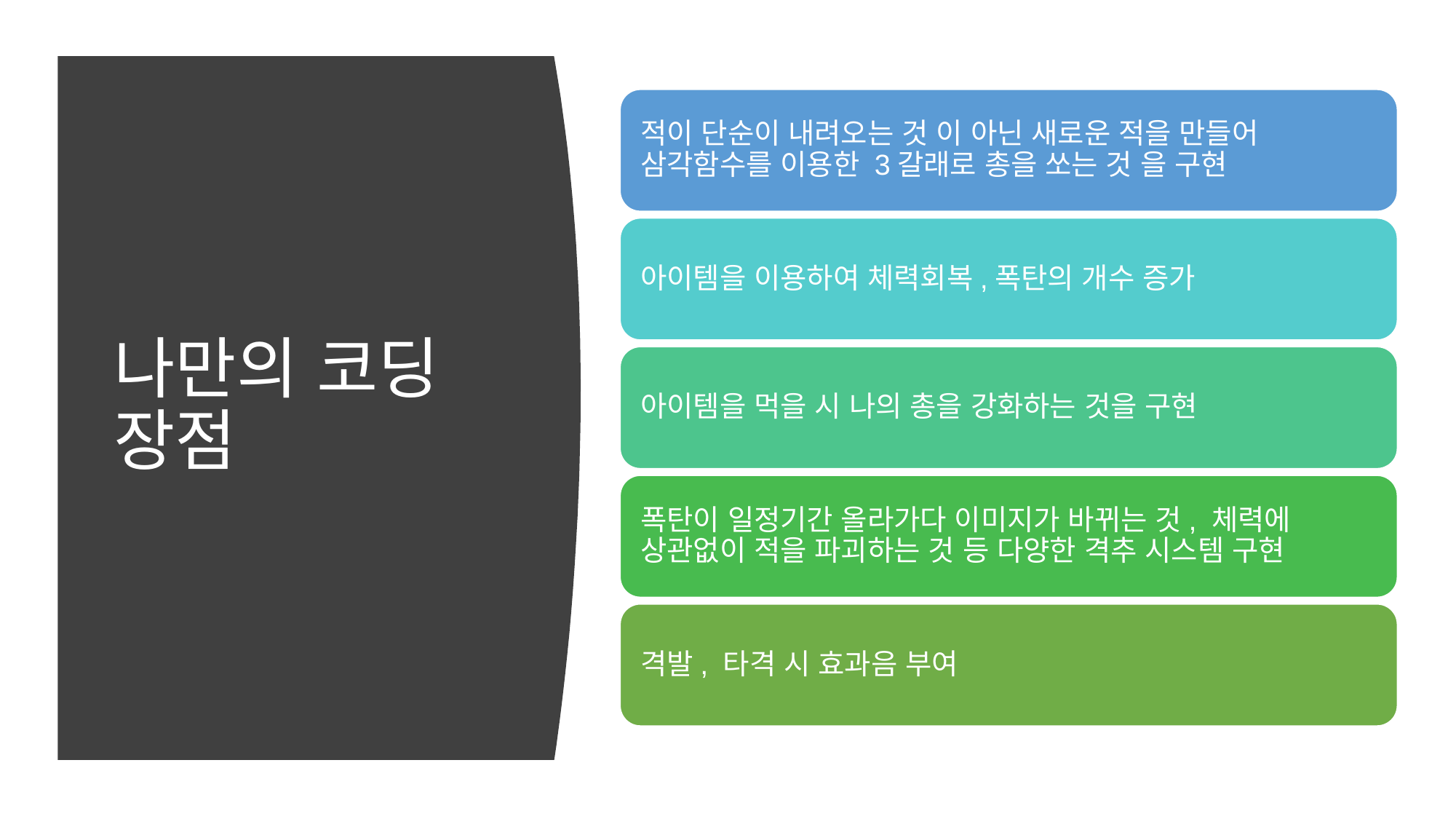

적이 단순이 내려오는 것 이 아닌 새로운 적을 만들어 삼각함수를 이용한 3갈래로 총을 쏘는 것 을 구현
아이템을 이용하여 체력회복,폭탄의 개수 증가
아이템을 먹을 시 나의 총을 강화하는 것을 구현
폭탄이 일정기간 올라가다 이미지가 바뀌는 것, 체력에 상관없이 적을 파괴하는 것 등 다양한 격추 시스템 구현
격발, 타격 시 효과음 부여

# 나만의 코딩 장점